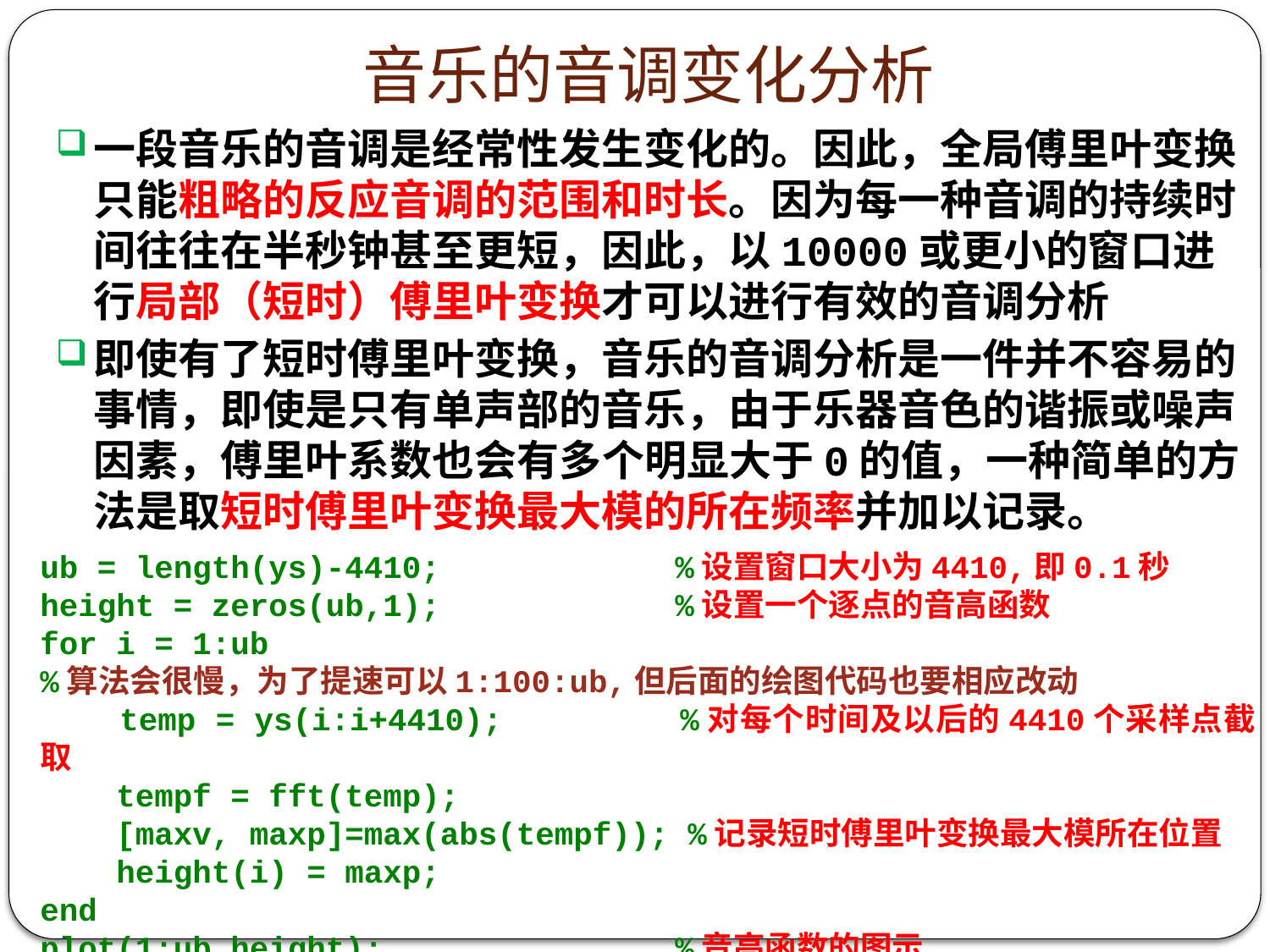

# 音乐的音调变化分析
一段音乐的音调是经常性发生变化的。因此，全局傅里叶变换只能粗略的反应音调的范围和时长。因为每一种音调的持续时间往往在半秒钟甚至更短，因此，以10000或更小的窗口进行局部（短时）傅里叶变换才可以进行有效的音调分析
即使有了短时傅里叶变换，音乐的音调分析是一件并不容易的事情，即使是只有单声部的音乐，由于乐器音色的谐振或噪声因素，傅里叶系数也会有多个明显大于0的值，一种简单的方法是取短时傅里叶变换最大模的所在频率并加以记录。
ub = length(ys)-4410;		%设置窗口大小为4410,即0.1秒
height = zeros(ub,1);		%设置一个逐点的音高函数
for i = 1:ub
%算法会很慢，为了提速可以1:100:ub,但后面的绘图代码也要相应改动
    temp = ys(i:i+4410);		%对每个时间及以后的4410个采样点截取
    tempf = fft(temp);
    [maxv, maxp]=max(abs(tempf)); %记录短时傅里叶变换最大模所在位置
    height(i) = maxp;
end
plot(1:ub,height);			%音高函数的图示